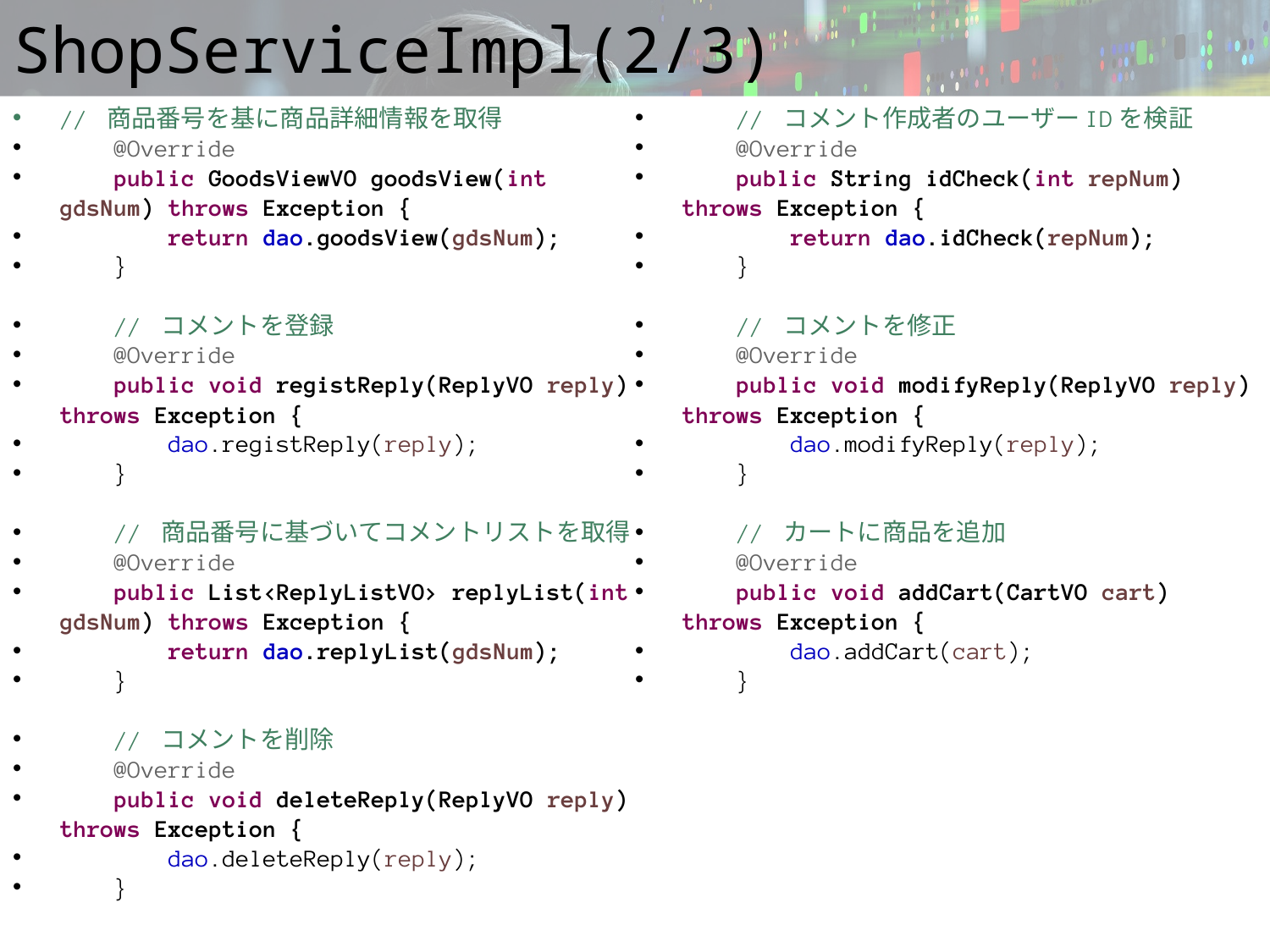

# ShopServiceImpl(2/3)
// 商品番号を基に商品詳細情報を取得
    @Override
    public GoodsViewVO goodsView(int gdsNum) throws Exception {
        return dao.goodsView(gdsNum);
    }

    // コメントを登録
    @Override
    public void registReply(ReplyVO reply) throws Exception {
        dao.registReply(reply);
    }

    // 商品番号に基づいてコメントリストを取得
    @Override
    public List<ReplyListVO> replyList(int gdsNum) throws Exception {
        return dao.replyList(gdsNum);
    }

    // コメントを削除
    @Override
    public void deleteReply(ReplyVO reply) throws Exception {
        dao.deleteReply(reply);
    }

    // コメント作成者のユーザーIDを検証
    @Override
    public String idCheck(int repNum) throws Exception {
        return dao.idCheck(repNum);
    }

    // コメントを修正
    @Override
    public void modifyReply(ReplyVO reply) throws Exception {
        dao.modifyReply(reply);
    }

    // カートに商品を追加
    @Override
    public void addCart(CartVO cart) throws Exception {
        dao.addCart(cart);
    }